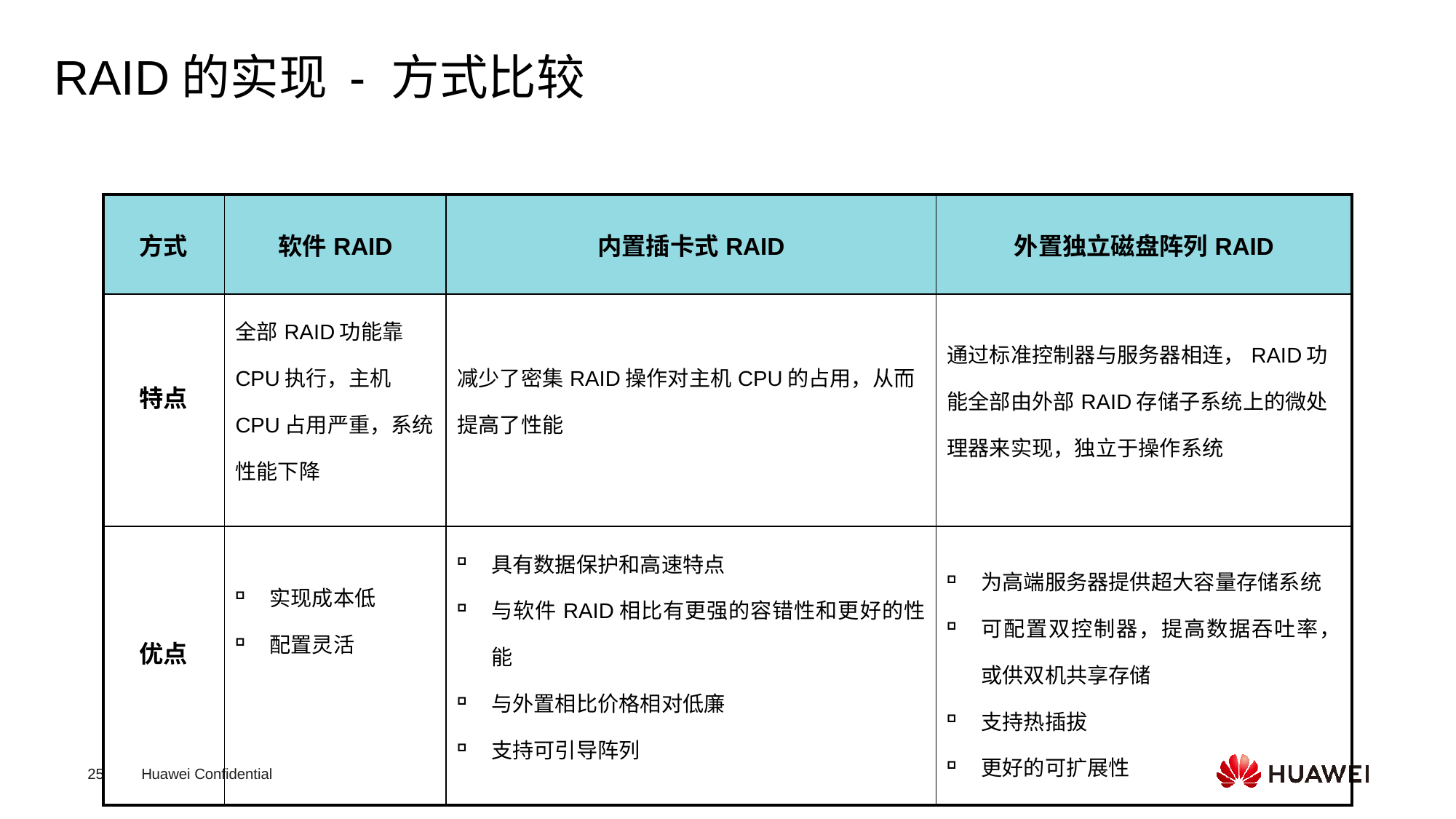

# RAID的实现 - 方式比较
| 方式 | 软件RAID | 内置插卡式RAID | 外置独立磁盘阵列RAID |
| --- | --- | --- | --- |
| 特点 | 全部RAID功能靠CPU执行，主机CPU占用严重，系统性能下降 | 减少了密集RAID操作对主机CPU的占用，从而提高了性能 | 通过标准控制器与服务器相连，RAID功能全部由外部RAID存储子系统上的微处理器来实现，独立于操作系统 |
| 优点 | 实现成本低 配置灵活 | 具有数据保护和高速特点 与软件RAID相比有更强的容错性和更好的性能 与外置相比价格相对低廉 支持可引导阵列 | 为高端服务器提供超大容量存储系统 可配置双控制器，提高数据吞吐率，或供双机共享存储 支持热插拔 更好的可扩展性 |